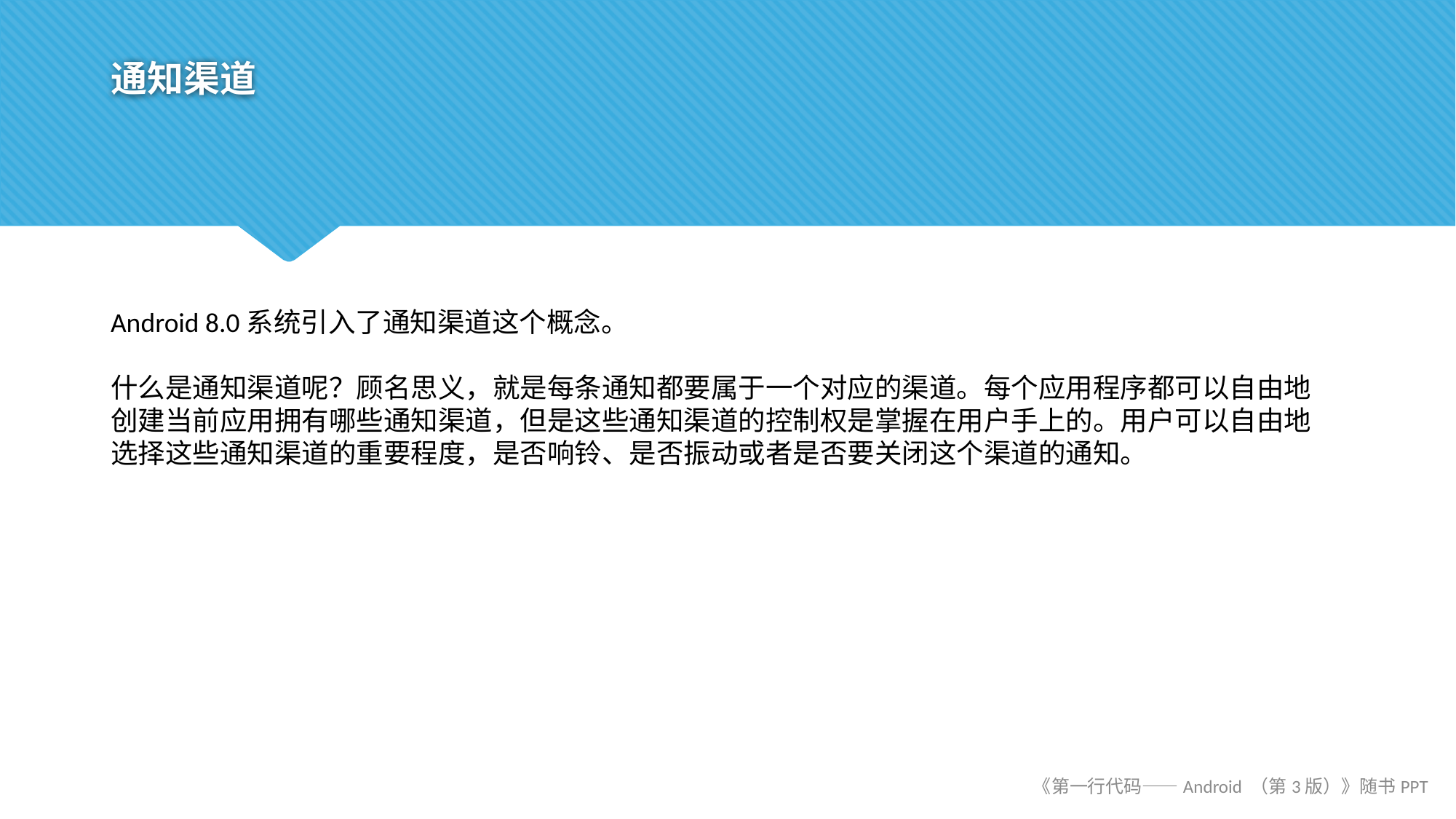

# 通知渠道
Android 8.0系统引入了通知渠道这个概念。

什么是通知渠道呢？顾名思义，就是每条通知都要属于一个对应的渠道。每个应用程序都可以自由地创建当前应用拥有哪些通知渠道，但是这些通知渠道的控制权是掌握在用户手上的。用户可以自由地选择这些通知渠道的重要程度，是否响铃、是否振动或者是否要关闭这个渠道的通知。